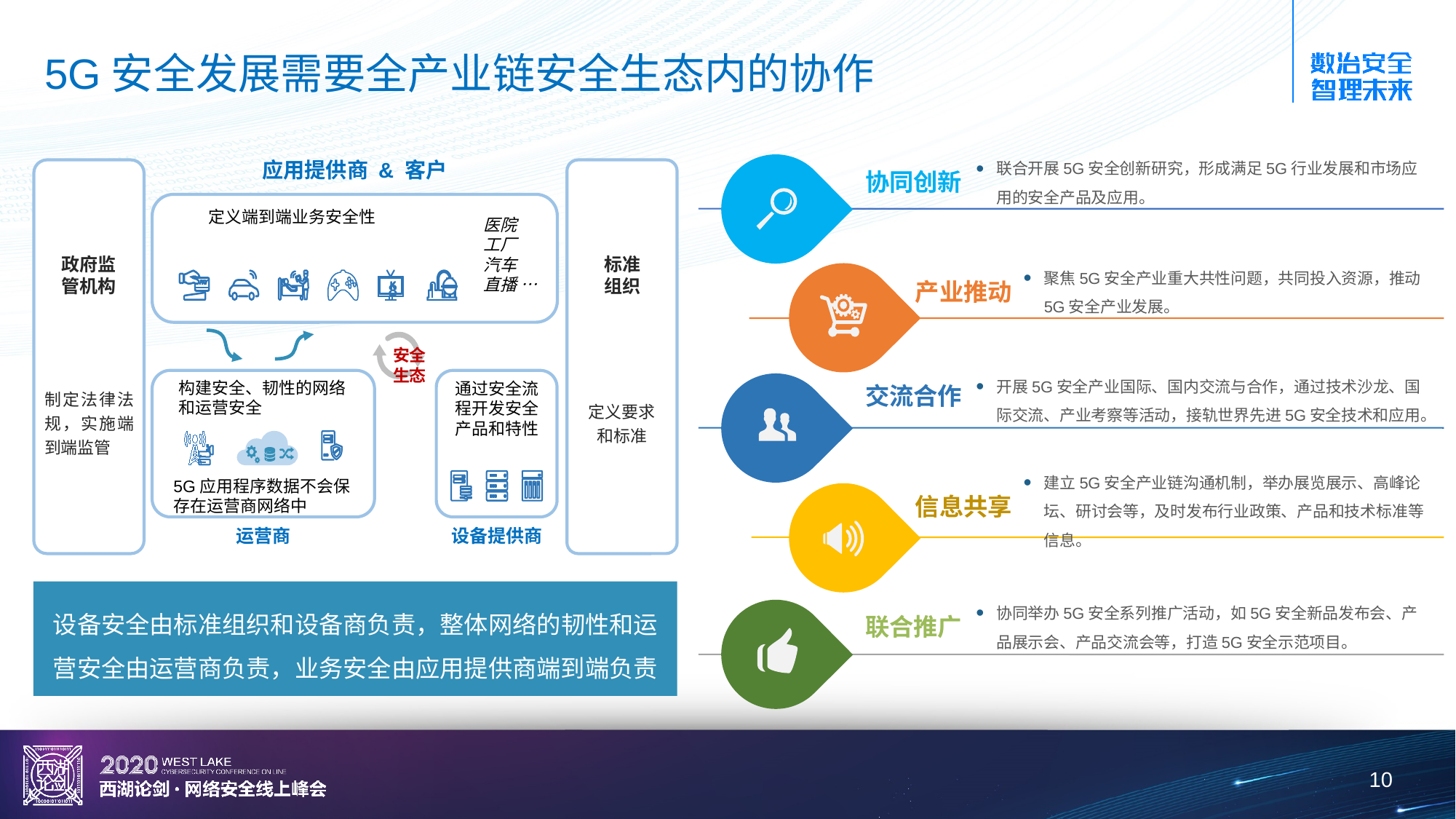

# 5G安全发展需要全产业链安全生态内的协作
联合开展5G安全创新研究，形成满足5G行业发展和市场应用的安全产品及应用。

应用提供商 & 客户

协同创新

定义端到端业务安全性

医院
工厂
汽车
直播 …
政府监管机构
标准
组织
聚焦5G安全产业重大共性问题，共同投入资源，推动5G安全产业发展。

8
产业推动

安全
生态
制定法律法规，实施端到端监管
定义要求和标准
开展5G安全产业国际、国内交流与合作，通过技术沙龙、国际交流、产业考察等活动，接轨世界先进5G安全技术和应用。

构建安全、韧性的网络和运营安全
通过安全流程开发安全产品和特性
交流合作

5G应用程序数据不会保存在运营商网络中

建立5G安全产业链沟通机制，举办展览展示、高峰论坛、研讨会等，及时发布行业政策、产品和技术标准等信息。

信息共享

运营商
设备提供商
设备安全由标准组织和设备商负责，整体网络的韧性和运营安全由运营商负责，业务安全由应用提供商端到端负责
协同举办5G安全系列推广活动，如5G安全新品发布会、产品展示会、产品交流会等，打造5G安全示范项目。

联合推广